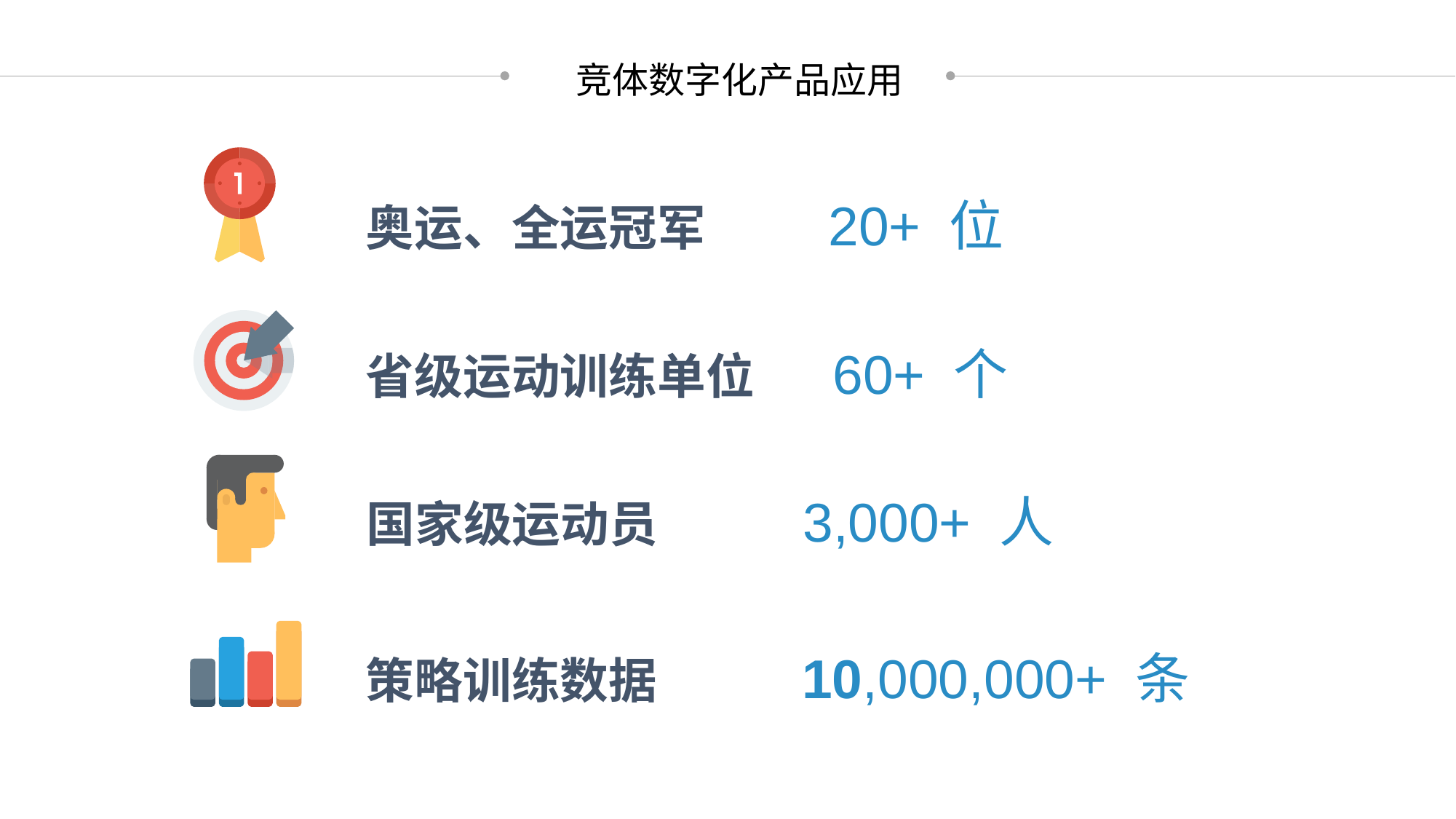

竞体数字化产品应用
奥运、全运冠军          20+ 位

省级运动训练单位      60+ 个

国家级运动员            3,000+ 人

策略训练数据            10,000,000+ 条